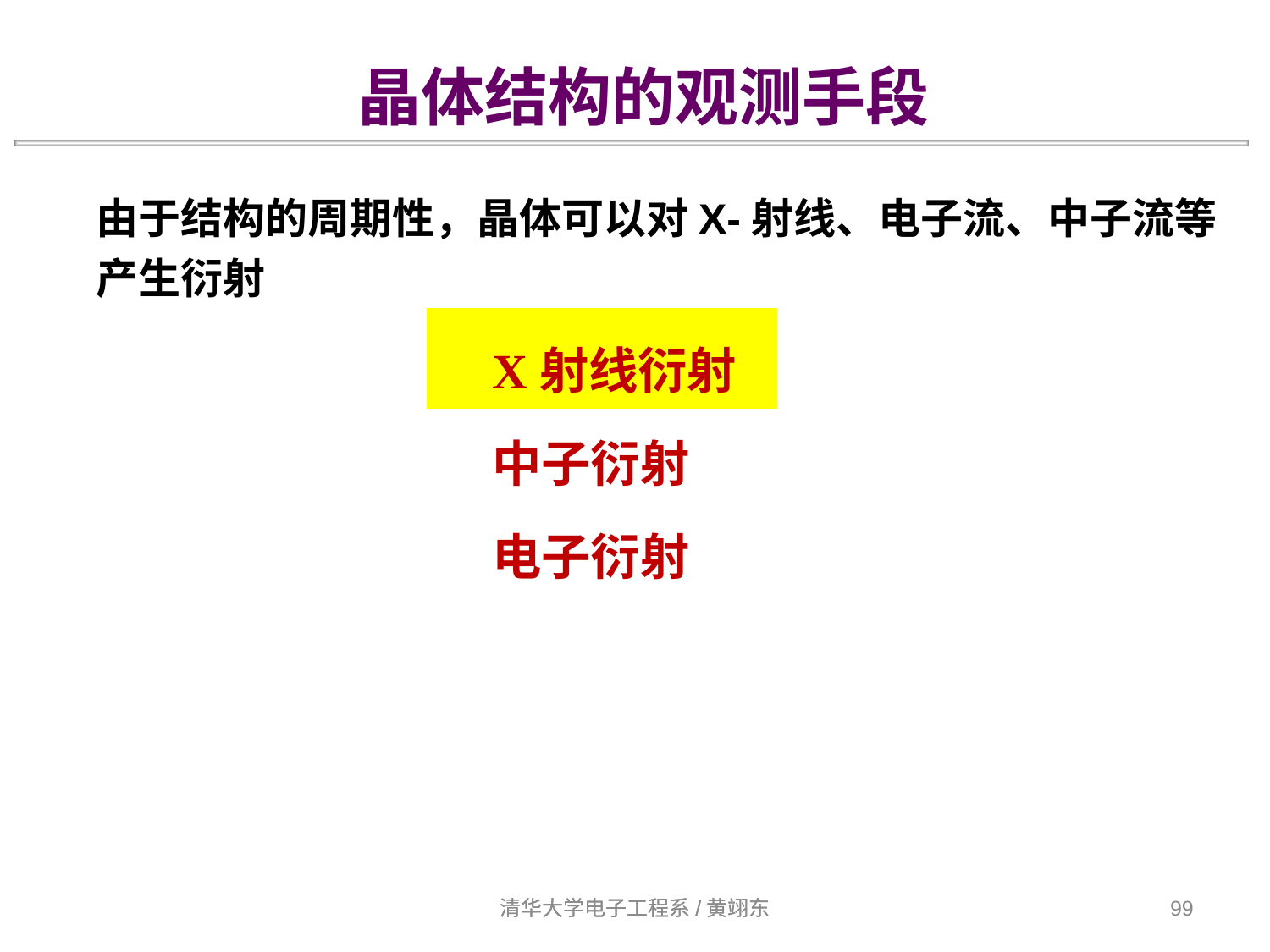

晶体结构的观测手段

由于结构的周期性，晶体可以对X-射线、电子流、中子流等
产生衍射

X射线衍射
中子衍射
电子衍射
清华大学电子工程系/黄翊东
清华大学电子工程系/黄翊东
99